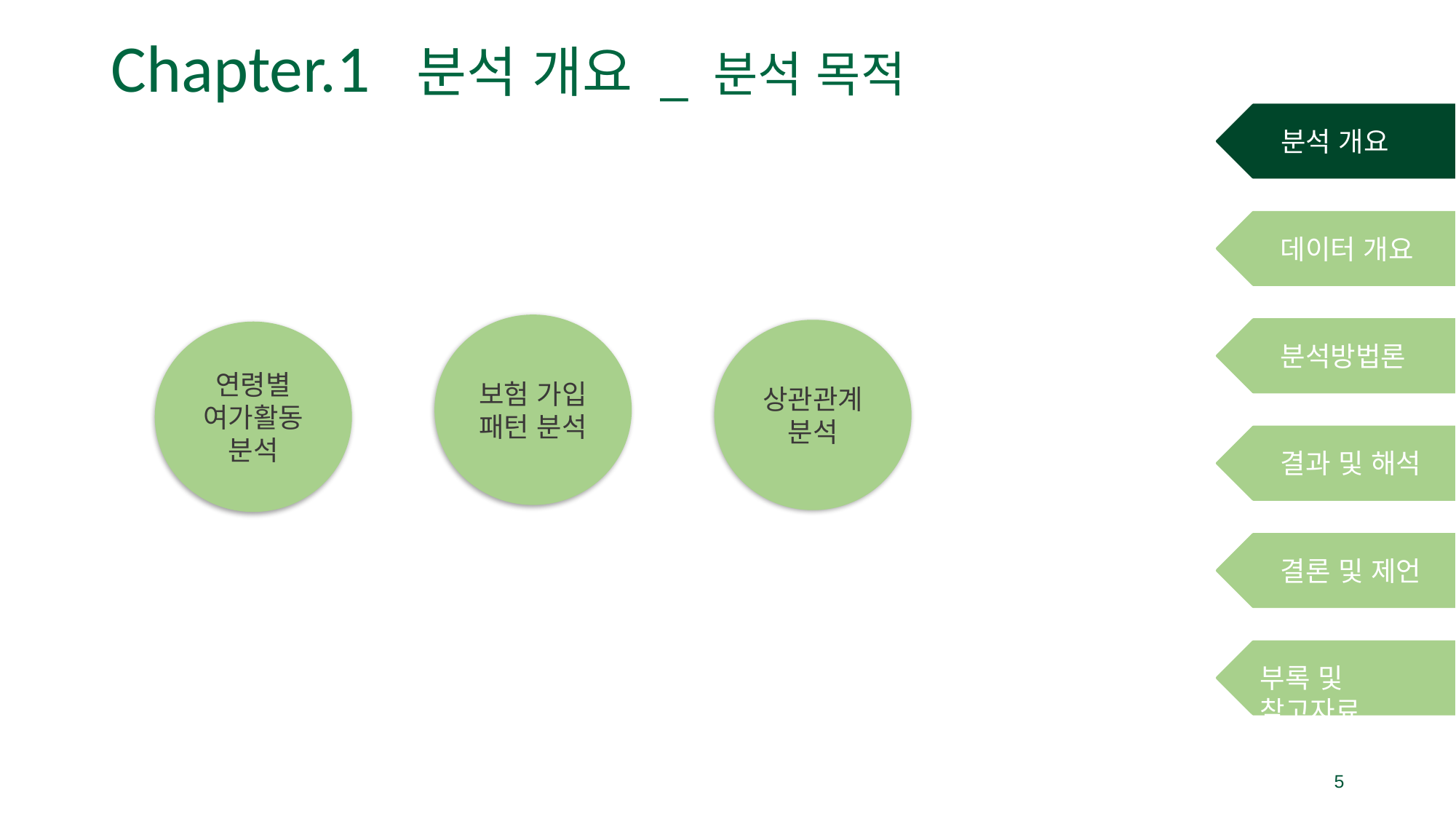

# Chapter.1  분석 개요 _ 분석 목적

분석 개요

데이터 개요
보험 가입
패턴 분석
상관관계 분석

분석방법론
연령별
여가활동 분석

결과 및 해석

결론 및 제언

부록 및 참고자료
5